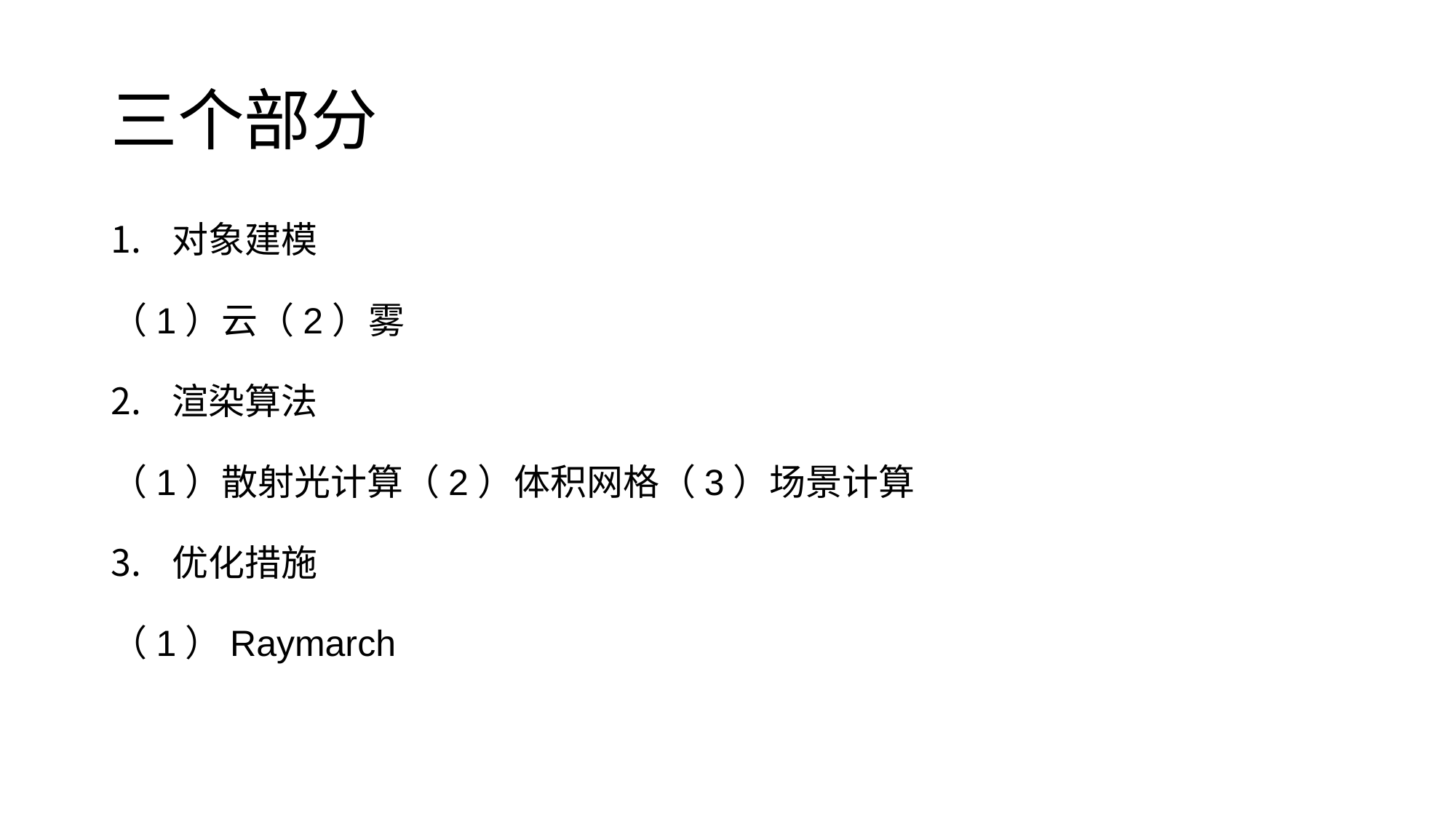

# 三个部分
对象建模
（1）云（2）雾
渲染算法
（1）散射光计算（2）体积网格（3）场景计算
优化措施
（1）Raymarch